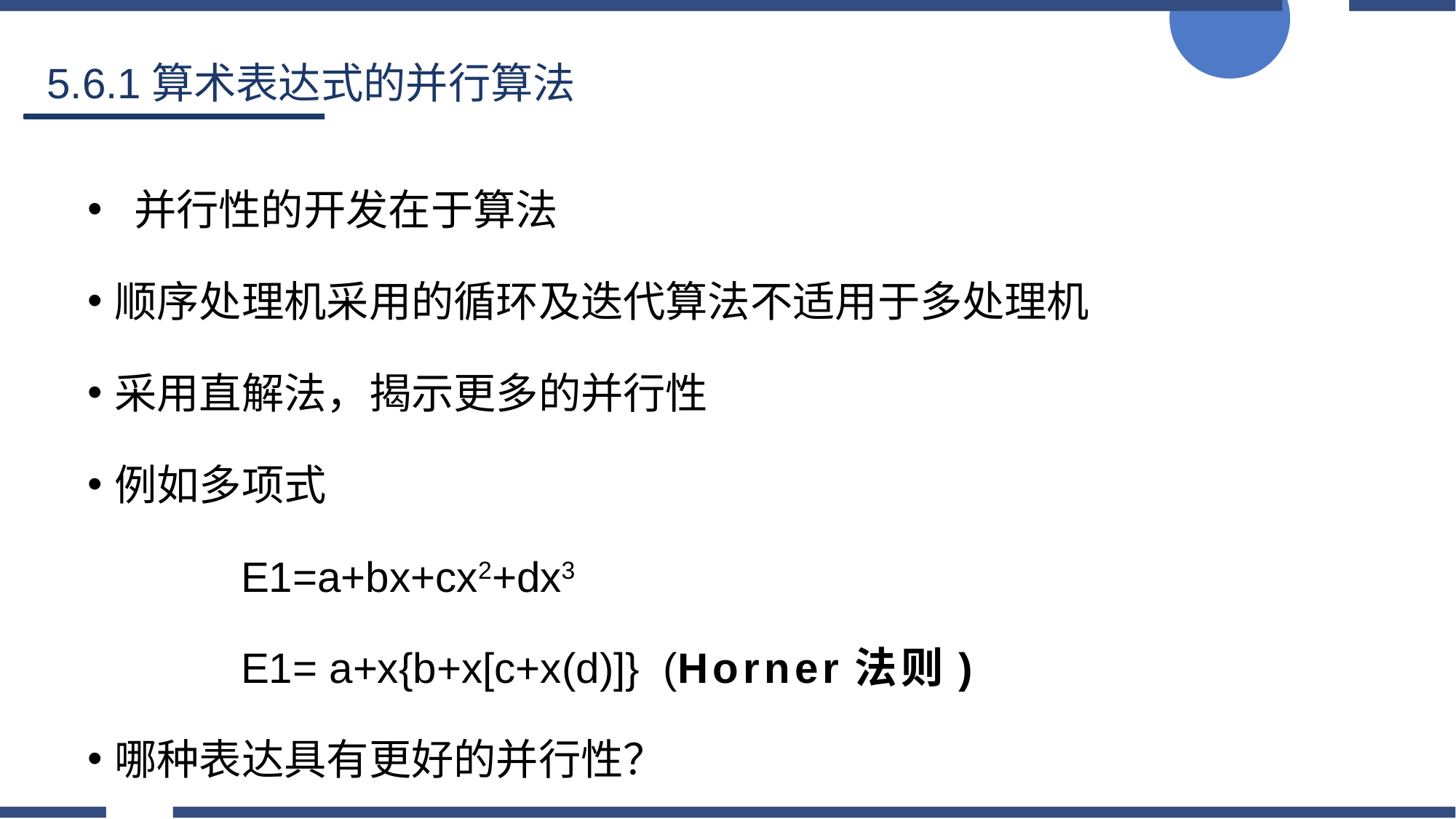

5.6.1算术表达式的并行算法
 并行性的开发在于算法
顺序处理机采用的循环及迭代算法不适用于多处理机
采用直解法，揭示更多的并行性
例如多项式
             E1=a+bx+cx2+dx3
             E1= a+x{b+x[c+x(d)]}  (Horner法则)
哪种表达具有更好的并行性？
109